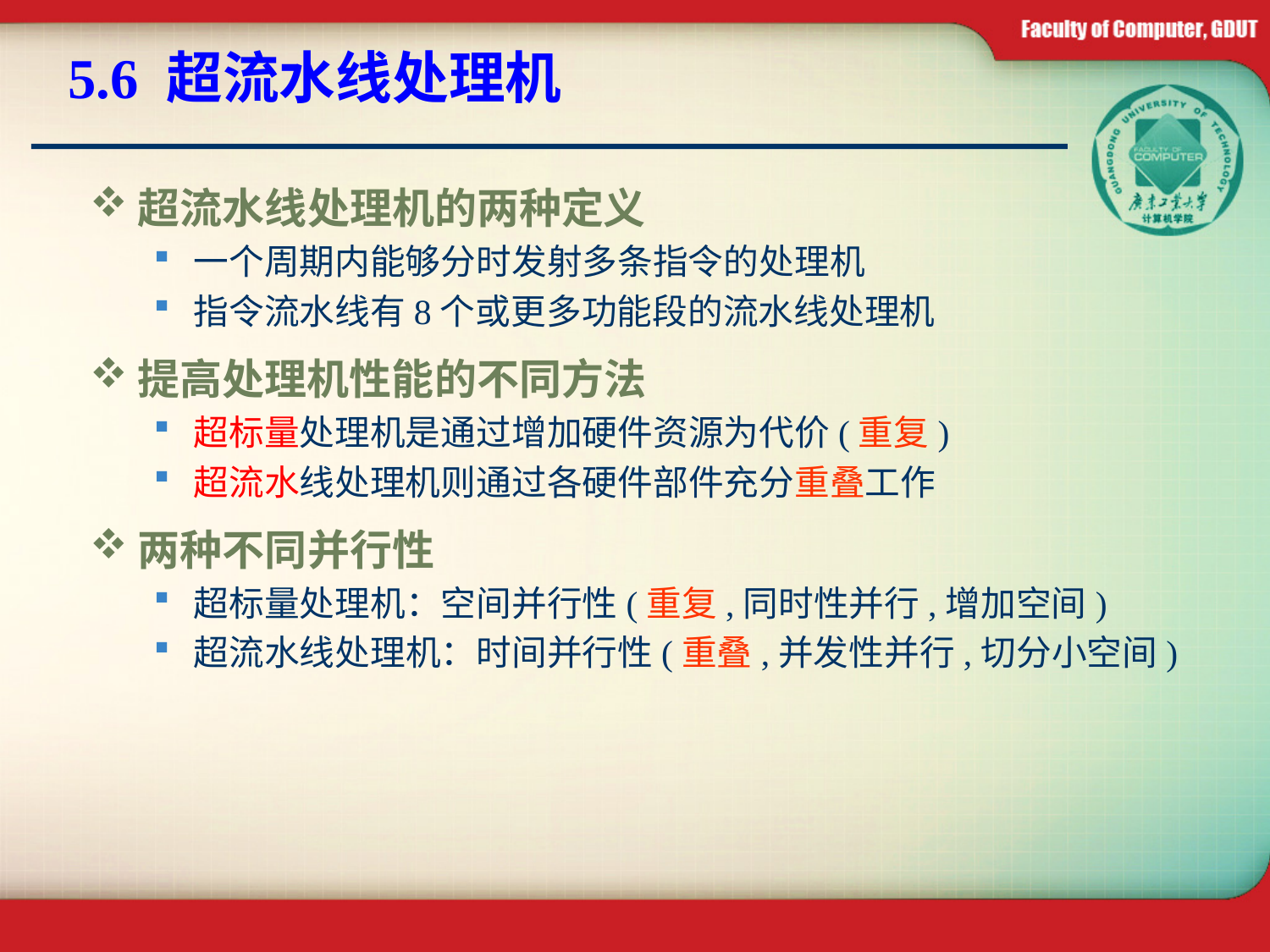

# 5.6 超流水线处理机
超流水线处理机的两种定义
一个周期内能够分时发射多条指令的处理机
指令流水线有8个或更多功能段的流水线处理机
提高处理机性能的不同方法
超标量处理机是通过增加硬件资源为代价(重复)
超流水线处理机则通过各硬件部件充分重叠工作
两种不同并行性
超标量处理机：空间并行性(重复,同时性并行,增加空间)
超流水线处理机：时间并行性(重叠,并发性并行,切分小空间)